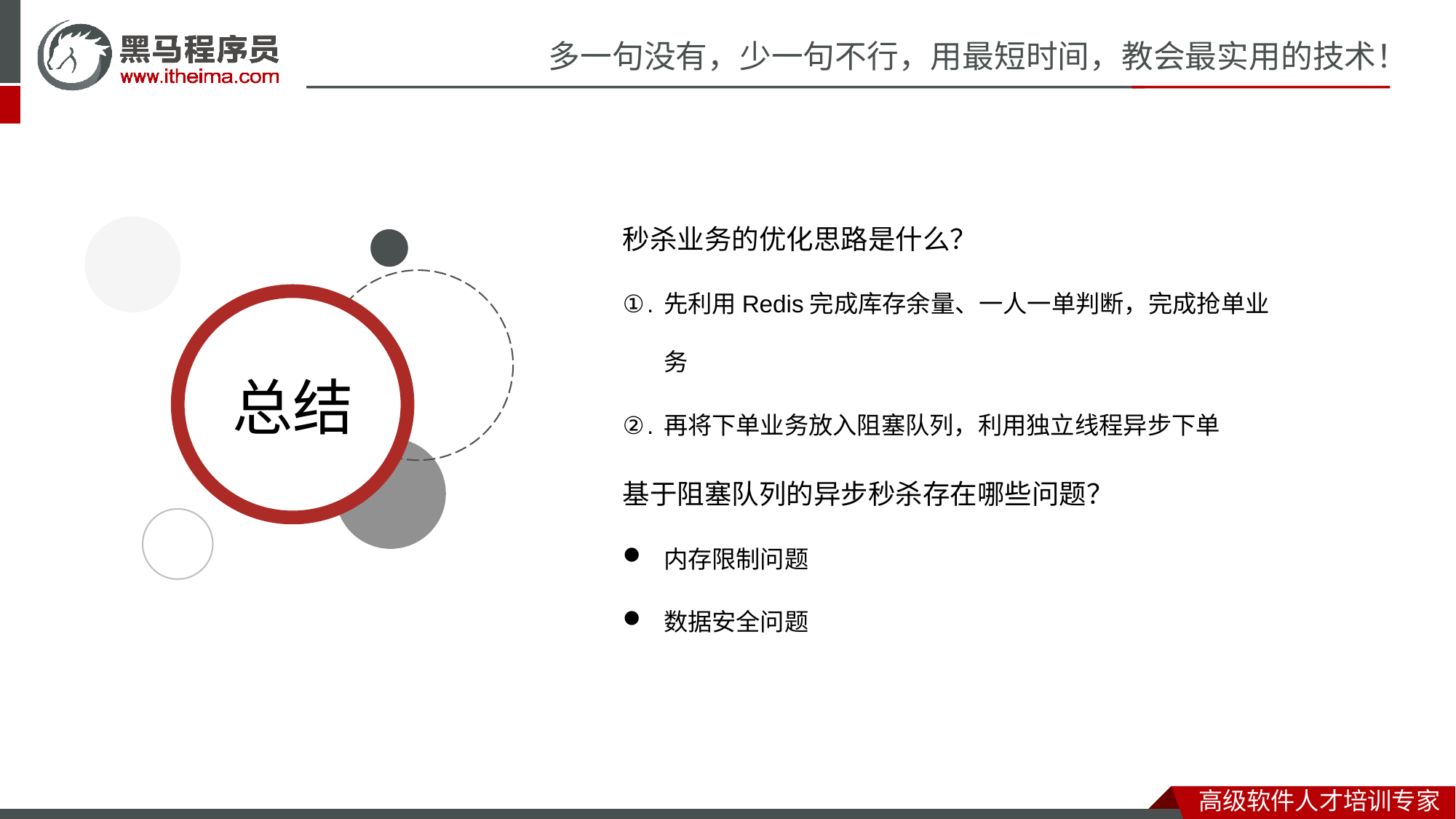

秒杀业务的优化思路是什么？
先利用Redis完成库存余量、一人一单判断，完成抢单业务
再将下单业务放入阻塞队列，利用独立线程异步下单
基于阻塞队列的异步秒杀存在哪些问题？
内存限制问题
数据安全问题